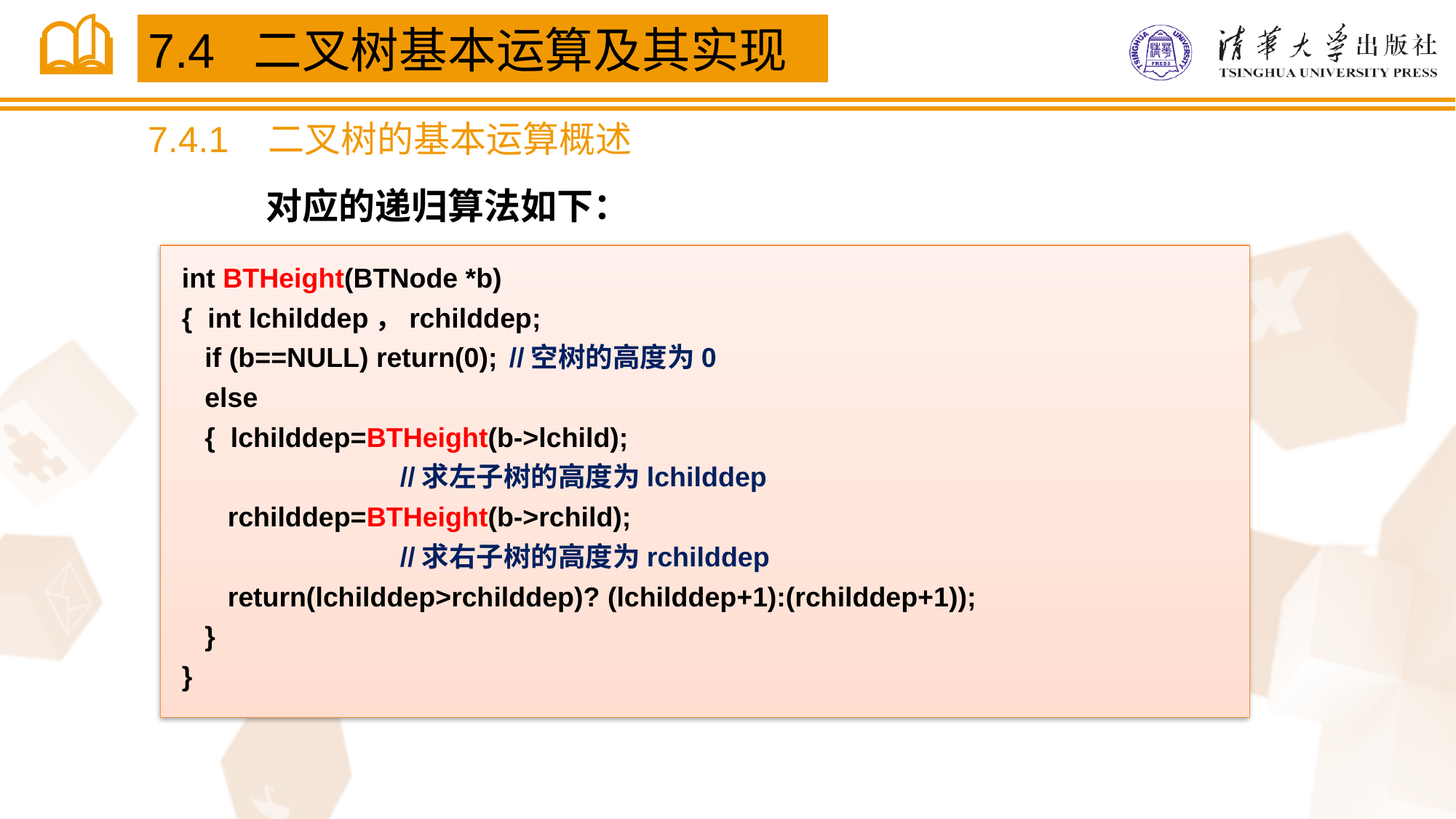

7.4  二叉树基本运算及其实现

7.4.1   二叉树的基本运算概述
对应的递归算法如下：
int BTHeight(BTNode *b)
{  int lchilddep，rchilddep;
   if (b==NULL) return(0); 	//空树的高度为0
   else
   {  lchilddep=BTHeight(b->lchild);
		//求左子树的高度为lchilddep
      rchilddep=BTHeight(b->rchild);
		//求右子树的高度为rchilddep
      return(lchilddep>rchilddep)? (lchilddep+1):(rchilddep+1));
   }
}